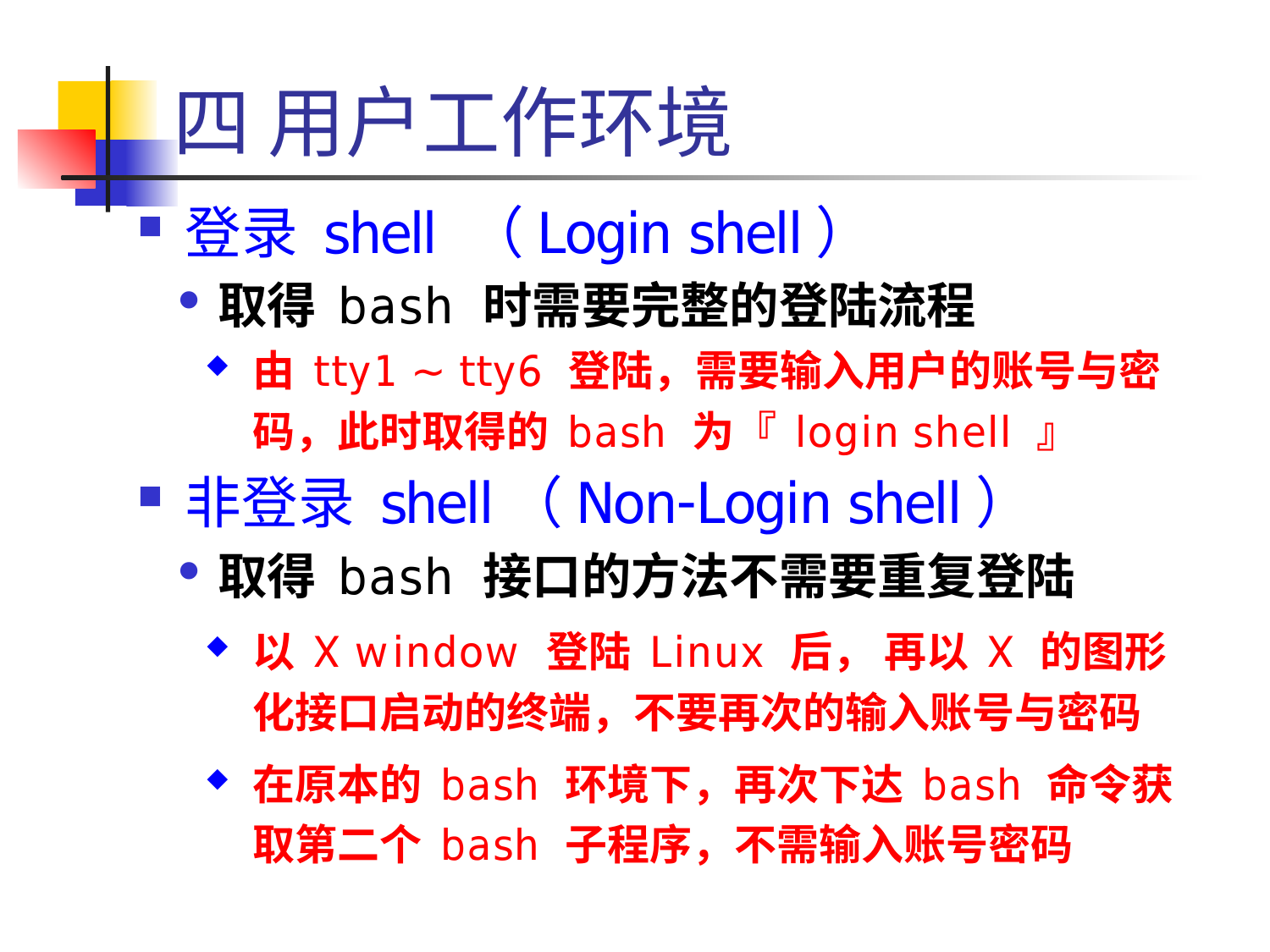

# 四 用户工作环境
登录 shell （Login shell）
取得 bash 时需要完整的登陆流程
由 tty1 ~ tty6 登陆，需要输入用户的账号与密码，此时取得的 bash 为『 login shell 』
非登录 shell（Non-Login shell）
取得 bash 接口的方法不需要重复登陆
以 X window 登陆 Linux 后， 再以 X 的图形化接口启动的终端，不要再次的输入账号与密码
在原本的 bash 环境下，再次下达 bash 命令获取第二个 bash 子程序，不需输入账号密码